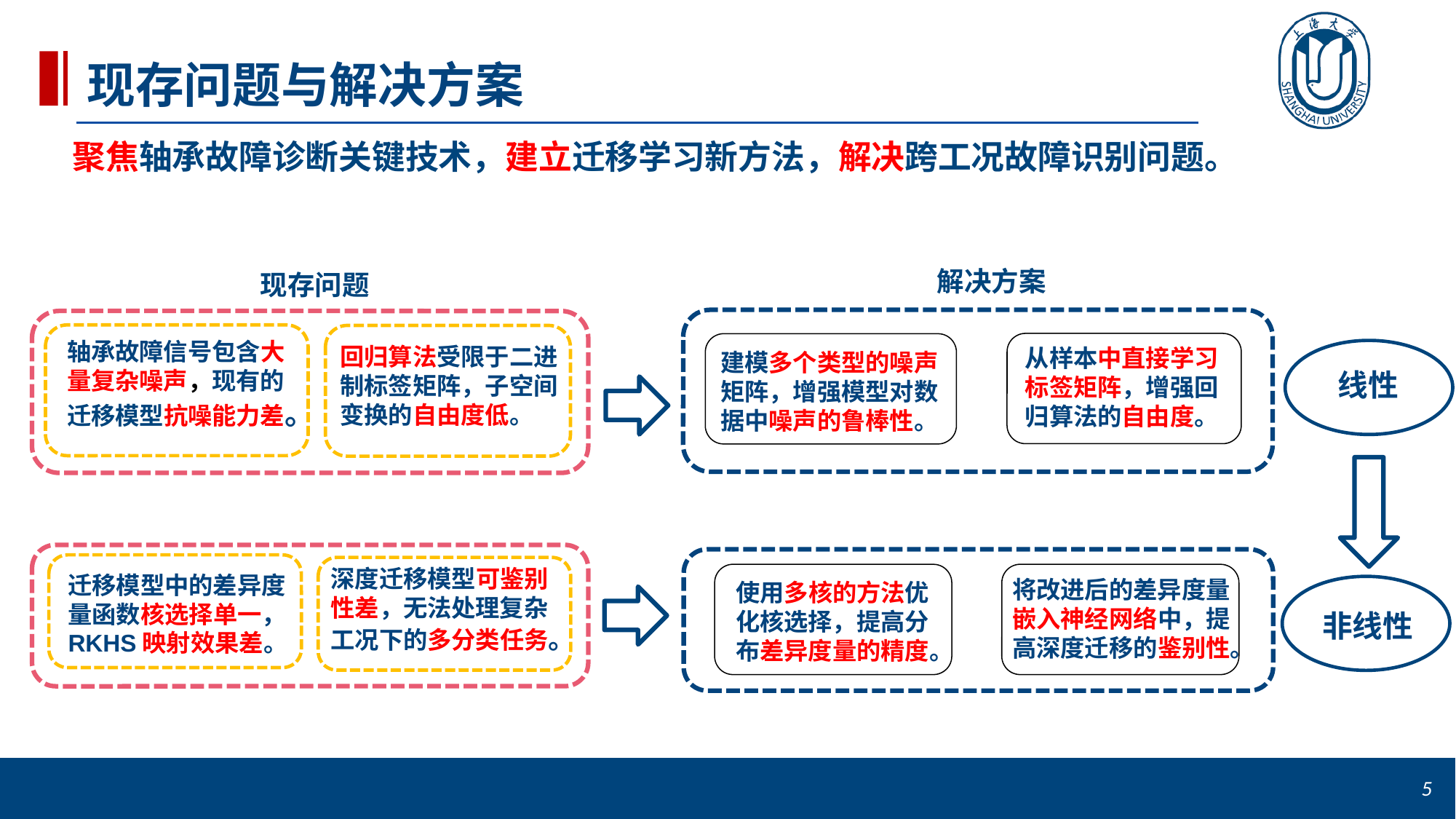

现存问题与解决方案
聚焦轴承故障诊断关键技术，建立迁移学习新方法，解决跨工况故障识别问题。
解决方案
现存问题

轴承故障信号包含大量复杂噪声，现有的迁移模型抗噪能力差。

从样本中直接学习标签矩阵，增强回归算法的自由度。

建模多个类型的噪声矩阵，增强模型对数据中噪声的鲁棒性。
回归算法受限于二进制标签矩阵，子空间变换的自由度低。

线性

深度迁移模型可鉴别性差，无法处理复杂工况下的多分类任务。
迁移模型中的差异度量函数核选择单一，RKHS映射效果差。

使用多核的方法优化核选择，提高分布差异度量的精度。

将改进后的差异度量嵌入神经网络中，提高深度迁移的鉴别性。

非线性
5